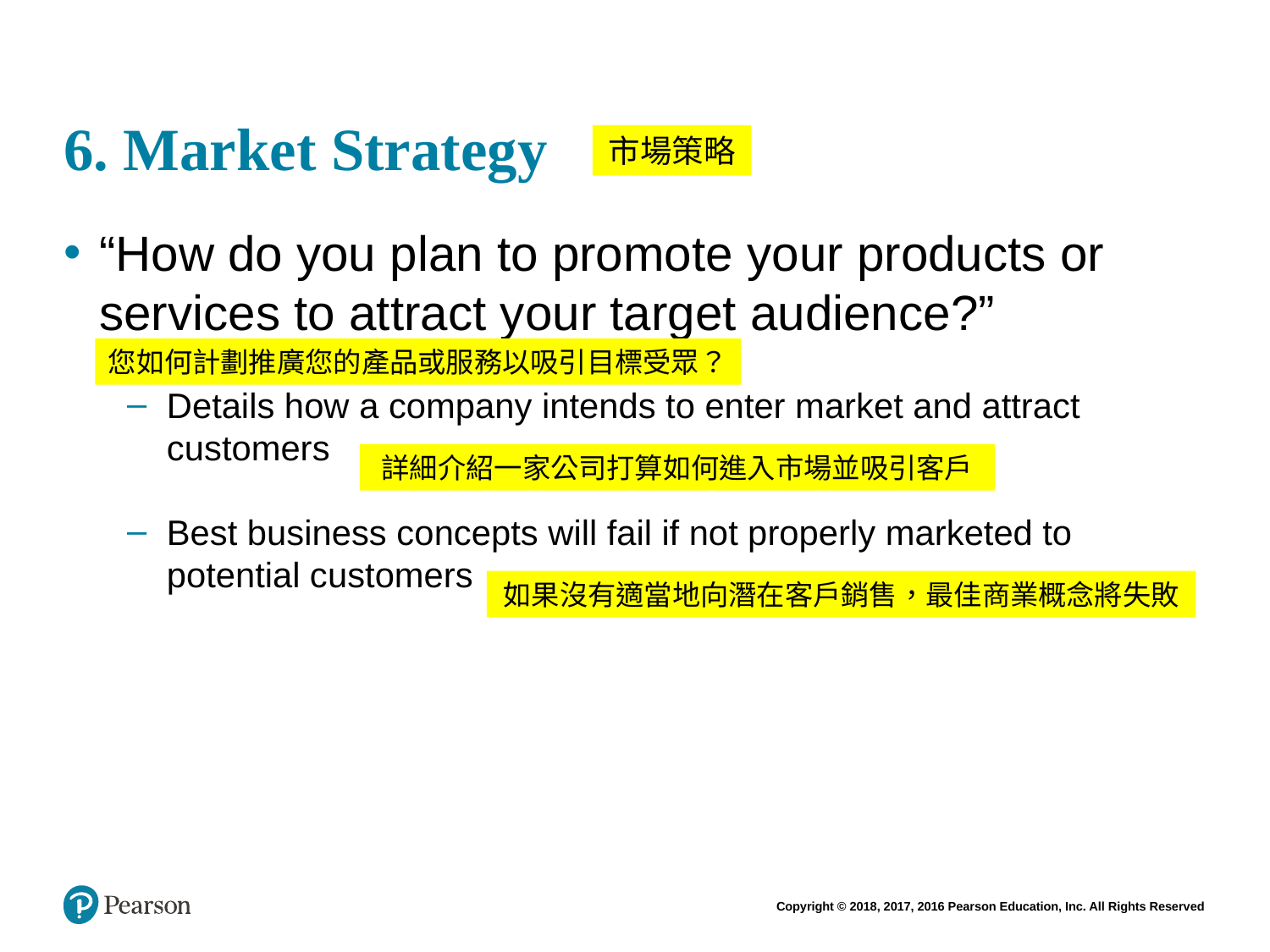

# 6. Market Strategy
市場策略
“How do you plan to promote your products or services to attract your target audience?”
Details how a company intends to enter market and attract customers
Best business concepts will fail if not properly marketed to potential customers
您如何計劃推廣您的產品或服務以吸引目標受眾？
詳細介紹一家公司打算如何進入市場並吸引客戶
如果沒有適當地向潛在客戶銷售，最佳商業概念將失敗